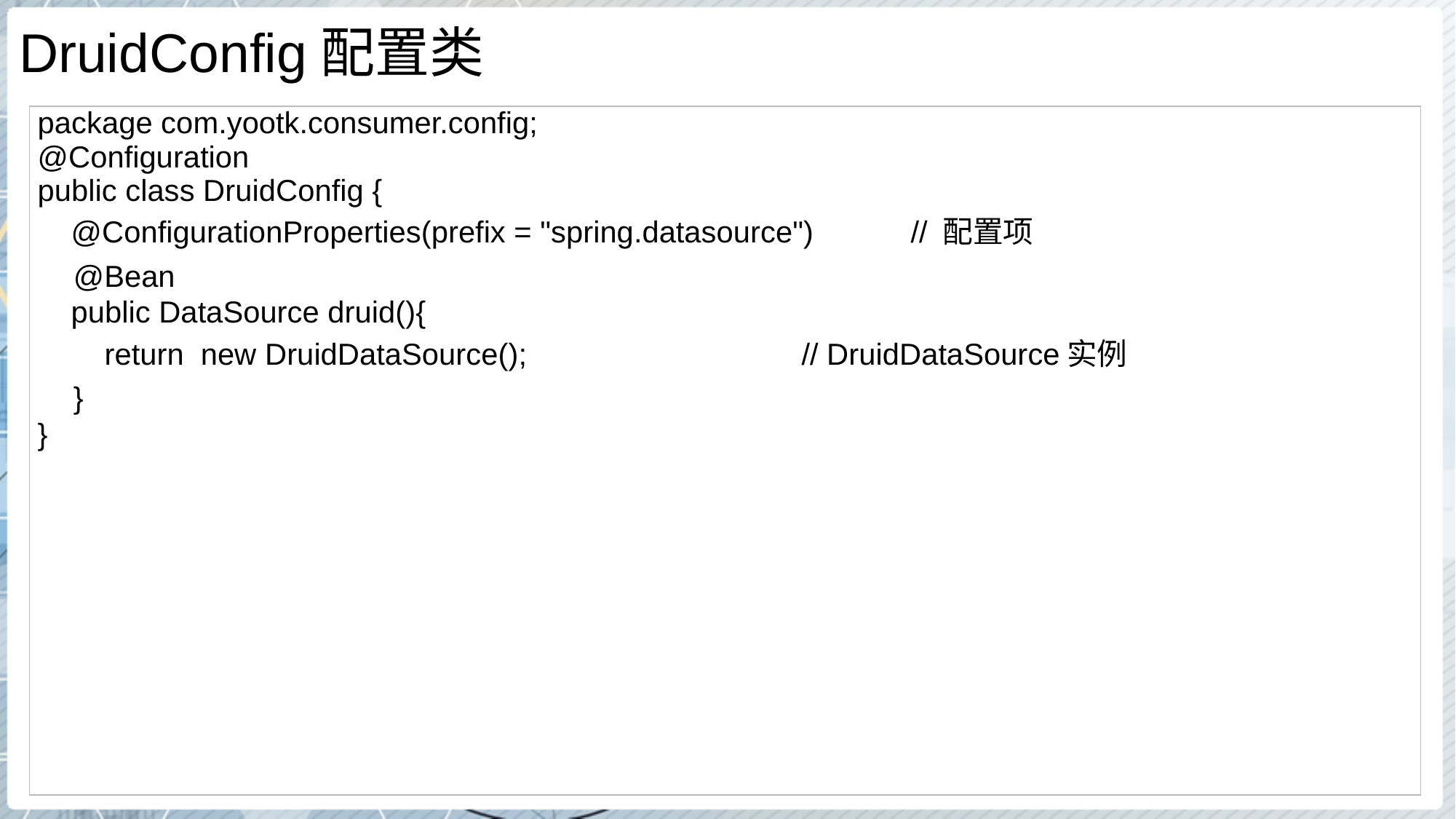

# DruidConfig配置类
| package com.yootk.consumer.config; @Configuration public class DruidConfig { @ConfigurationProperties(prefix = "spring.datasource") // 配置项 @Bean public DataSource druid(){ return new DruidDataSource(); // DruidDataSource实例 } } |
| --- |